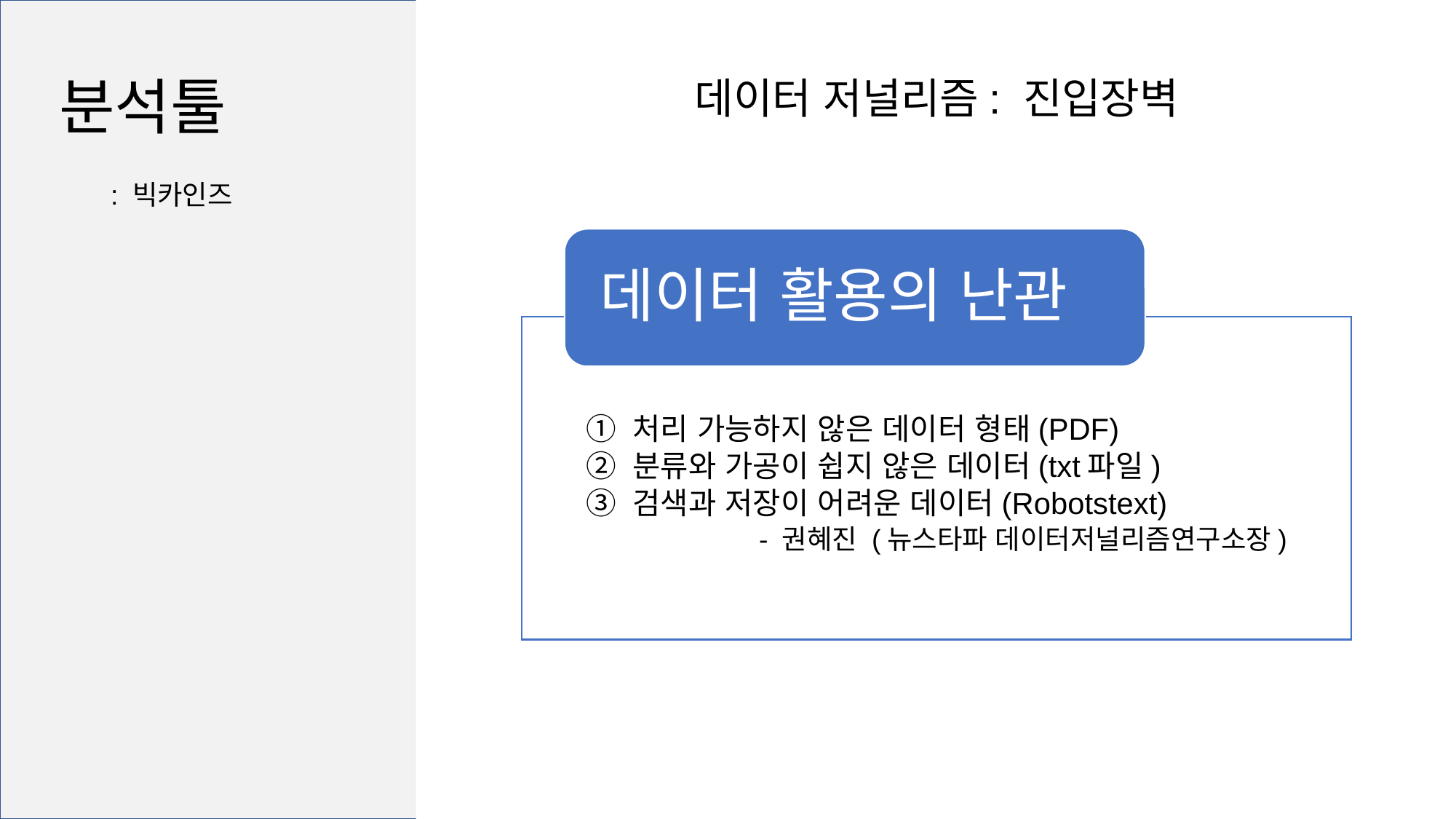

분석툴
데이터 저널리즘: 진입장벽
: 빅카인즈
 처리 가능하지 않은 데이터 형태(PDF)
 분류와 가공이 쉽지 않은 데이터(txt파일)
 검색과 저장이 어려운 데이터(Robotstext)
- 권혜진 (뉴스타파 데이터저널리즘연구소장)
데이터 활용의 난관